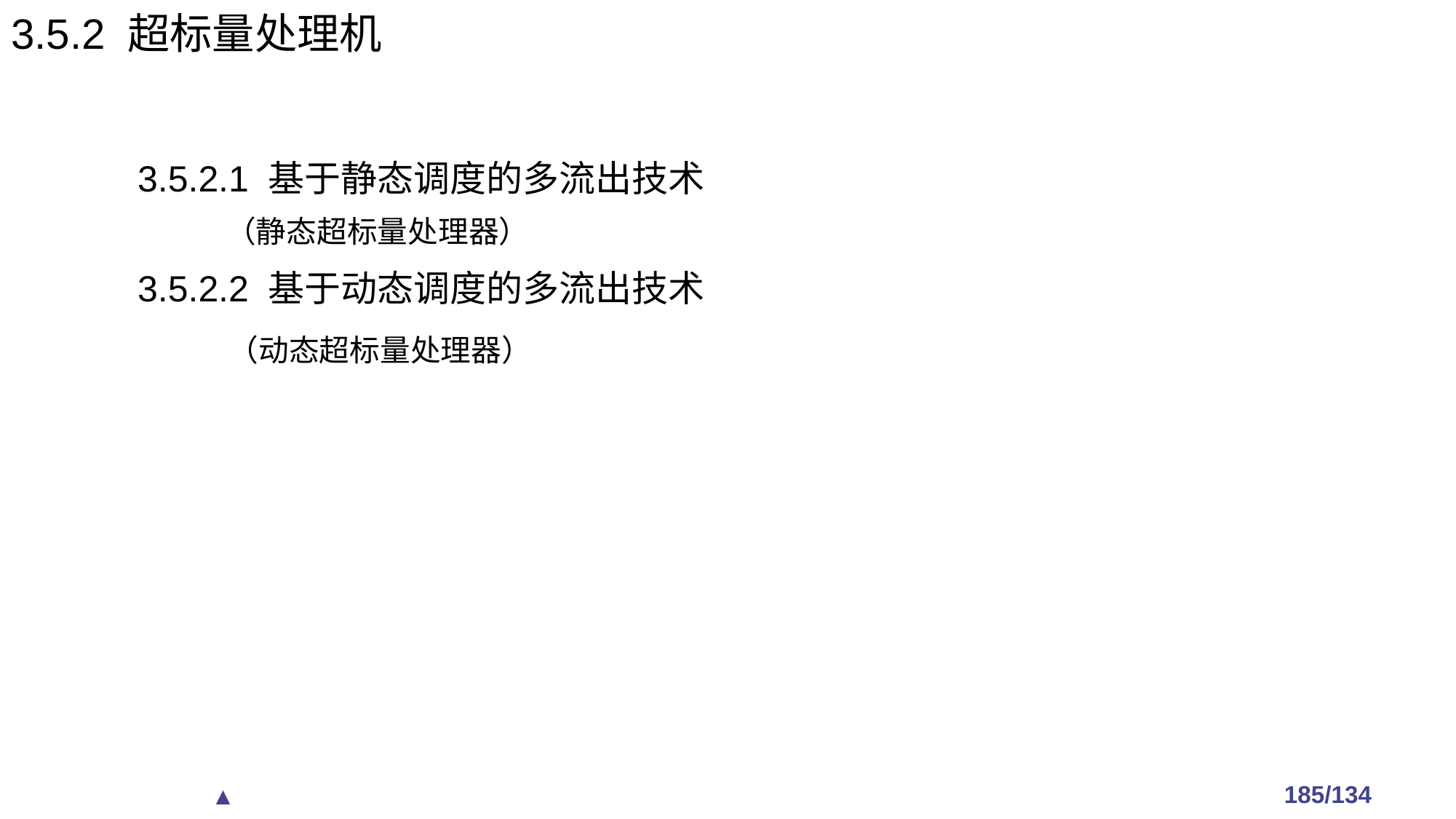

3.5.2 超标量处理机
3.5.2.1 基于静态调度的多流出技术
            （静态超标量处理器）
3.5.2.2 基于动态调度的多流出技术
          （动态超标量处理器）